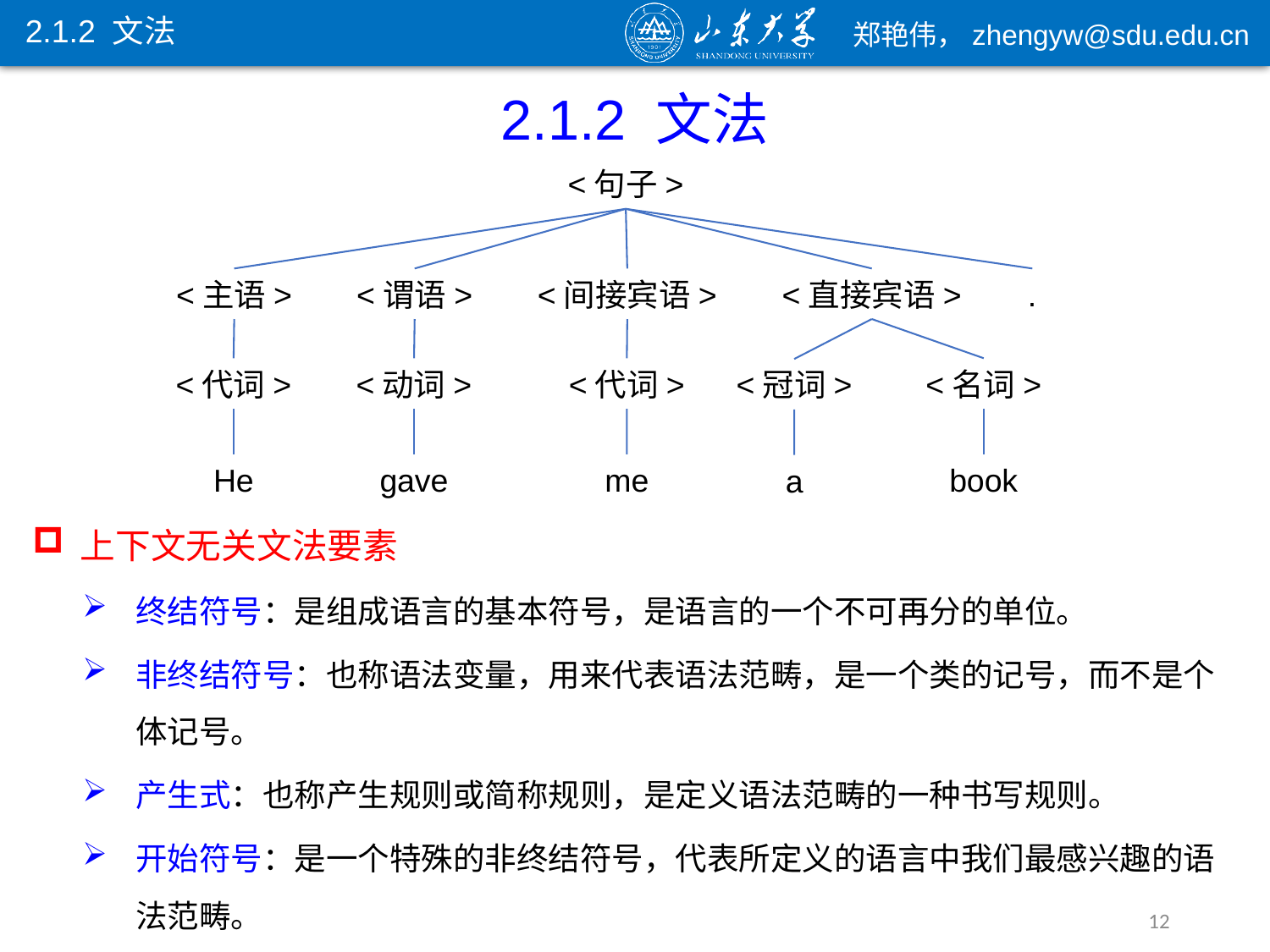

2.1.2 文法
2.1.2 文法
<句子>
<主语>
<谓语>
<间接宾语>
<直接宾语>
.
<代词>
<动词>
<代词>
<名词>
<冠词>
He
gave
me
book
a
上下文无关文法要素
终结符号：是组成语言的基本符号，是语言的一个不可再分的单位。
非终结符号：也称语法变量，用来代表语法范畴，是一个类的记号，而不是个体记号。
产生式：也称产生规则或简称规则，是定义语法范畴的一种书写规则。
开始符号：是一个特殊的非终结符号，代表所定义的语言中我们最感兴趣的语法范畴。
12